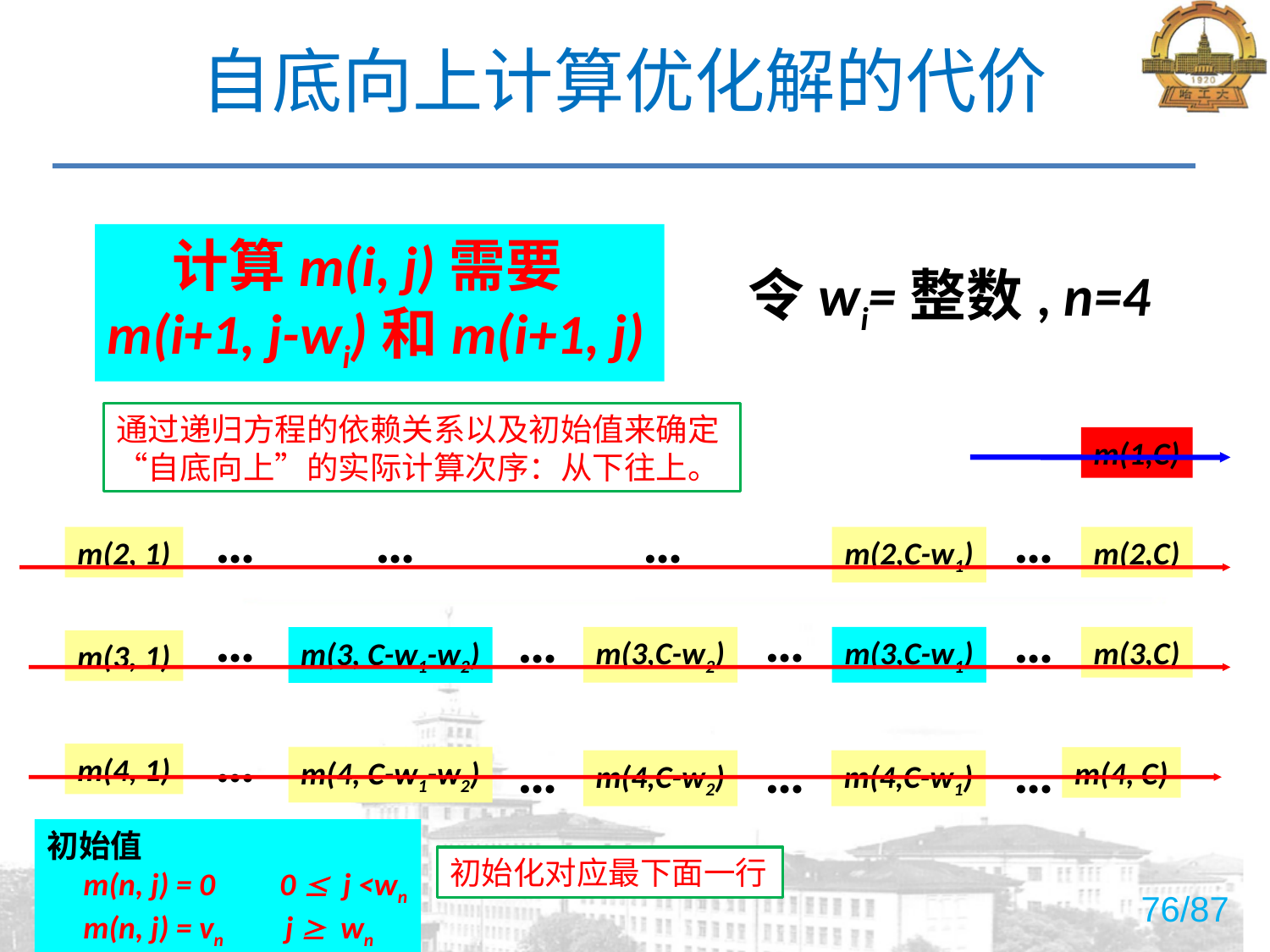

# 自底向上计算优化解的代价
    计算m(i, j)需要
m(i+1, j-wi)和m(i+1, j)
令wi=整数, n=4
通过递归方程的依赖关系以及初始值来确定“自底向上”的实际计算次序：从下往上。
m(1,C)

…
…
…
…
m(2, 1)
m(2,C-w1)
m(2,C)

…
…
…
…

m(3,C-w2)
m(3,C-w1)
m(3,C)
m(3, C-w1-w2)
m(3, 1)

…
…
…
…
m(4, 1)
m(4, C-w1-w2)
m(4, C)
m(4,C-w2)
m(4,C-w1)

初始值
     m(n, j) = 0         0 ≤  j <wn
     m(n, j) = vn         j ≥  wn
初始化对应最下面一行